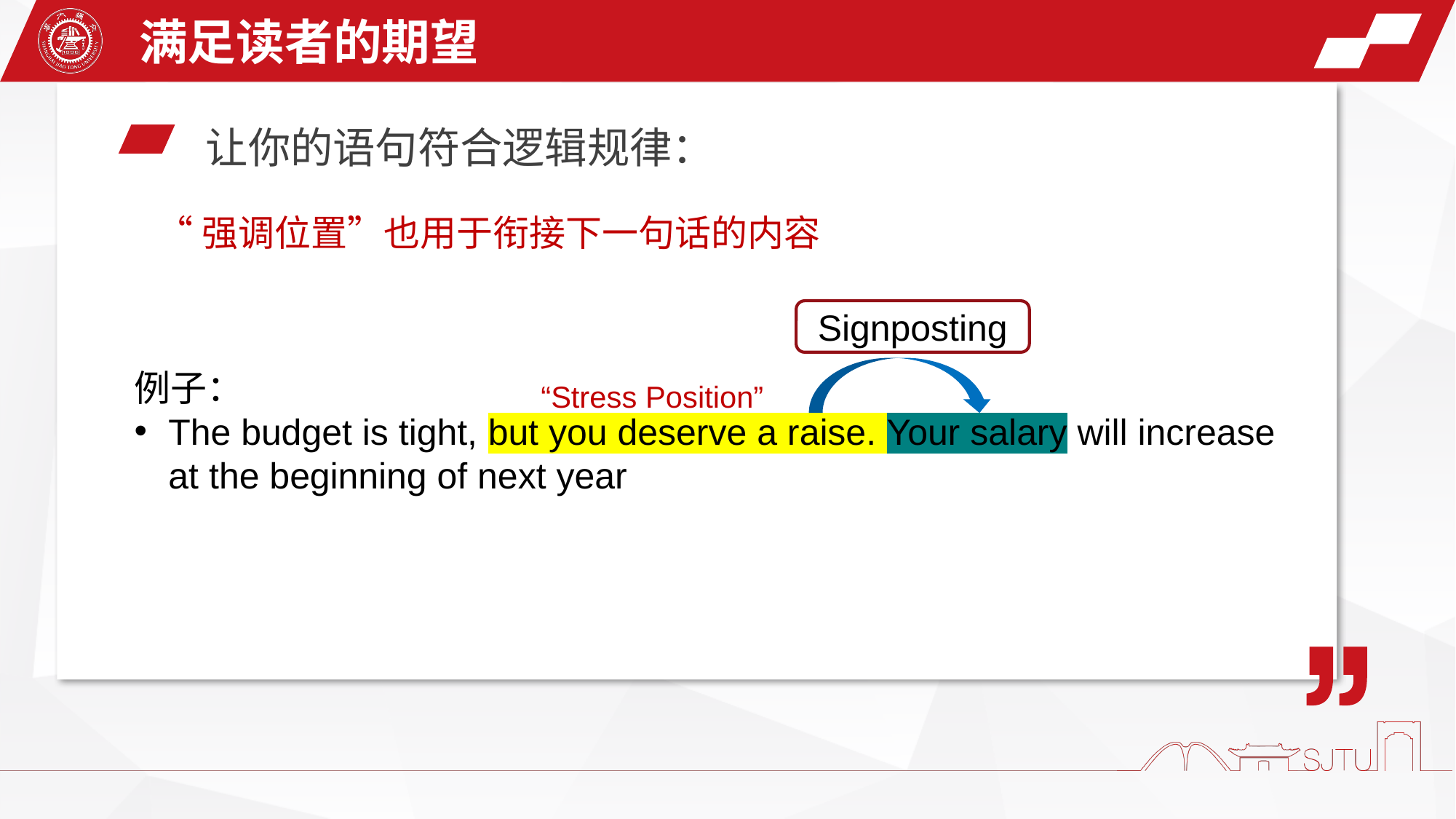

满足读者的期望

让你的语句符合逻辑规律：

“强调位置”也用于衔接下一句话的内容
Signposting

例子：
The budget is tight, but you deserve a raise. Your salary will increase at the beginning of next year
“Stress Position”